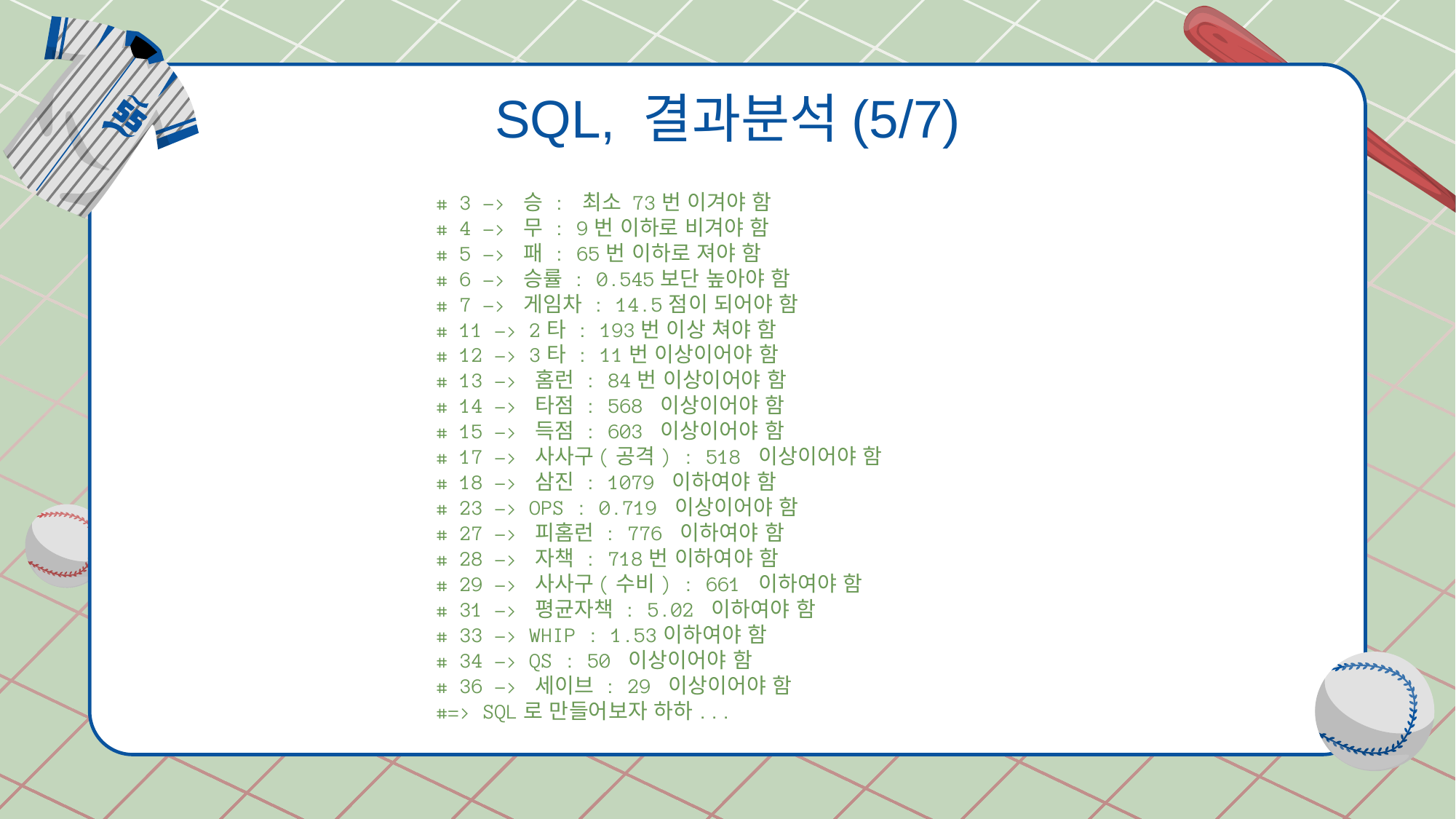

# SQL, 결과분석(5/7)
# 3 -> 승 : 최소 73번 이겨야 함
# 4 -> 무 : 9번 이하로 비겨야 함
# 5 -> 패 : 65번 이하로 져야 함
# 6 -> 승률 : 0.545보단 높아야 함
# 7 -> 게임차 : 14.5점이 되어야 함
# 11 -> 2타 : 193번 이상 쳐야 함
# 12 -> 3타 : 11번 이상이어야 함
# 13 -> 홈런 : 84번 이상이어야 함
# 14 -> 타점 : 568 이상이어야 함
# 15 -> 득점 : 603 이상이어야 함
# 17 -> 사사구(공격) : 518 이상이어야 함
# 18 -> 삼진 : 1079 이하여야 함
# 23 -> OPS : 0.719 이상이어야 함
# 27 -> 피홈런 : 776 이하여야 함
# 28 -> 자책 : 718번 이하여야 함
# 29 -> 사사구(수비) : 661 이하여야 함
# 31 -> 평균자책 : 5.02 이하여야 함
# 33 -> WHIP : 1.53이하여야 함
# 34 -> QS : 50 이상이어야 함
# 36 -> 세이브 : 29 이상이어야 함
#=> SQL로 만들어보자 하하...